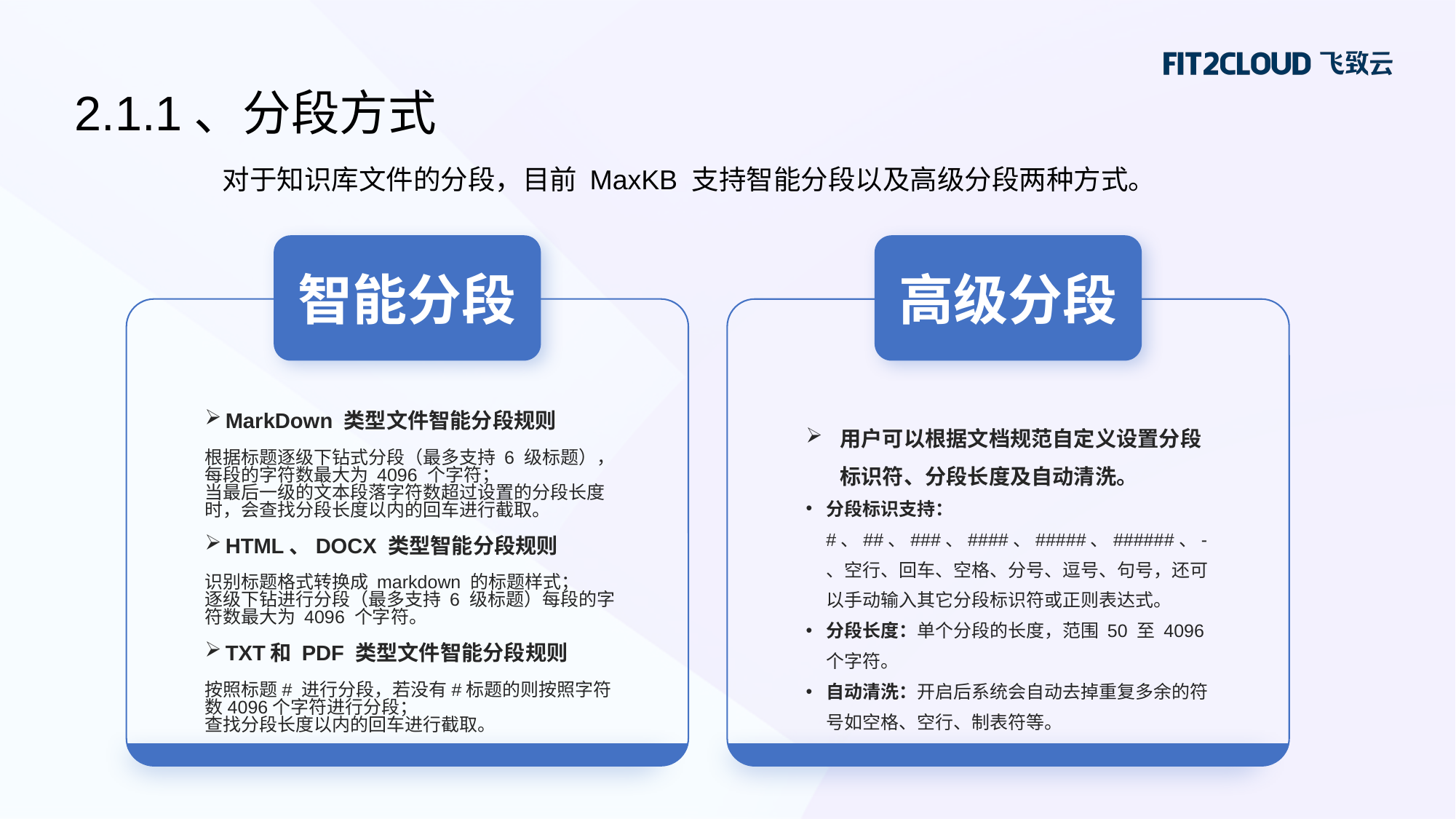

2.1.1、分段方式
对于知识库文件的分段，目前 MaxKB 支持智能分段以及高级分段两种方式。
智能分段
高级分段
MarkDown 类型文件智能分段规则

根据标题逐级下钻式分段（最多支持 6 级标题），每段的字符数最大为 4096 个字符；
当最后一级的文本段落字符数超过设置的分段长度时，会查找分段长度以内的回车进行截取。

HTML、DOCX 类型智能分段规则

识别标题格式转换成 markdown 的标题样式；
逐级下钻进行分段（最多支持 6 级标题）每段的字符数最大为 4096 个字符。

TXT和 PDF 类型文件智能分段规则

按照标题# 进行分段，若没有#标题的则按照字符数4096个字符进行分段；
查找分段长度以内的回车进行截取。

用户可以根据文档规范自定义设置分段标识符、分段长度及自动清洗。
分段标识支持：#、##、###、####、#####、######、-、空行、回车、空格、分号、逗号、句号，还可以手动输入其它分段标识符或正则表达式。
分段长度：单个分段的长度，范围 50 至 4096 个字符。
自动清洗：开启后系统会自动去掉重复多余的符号如空格、空行、制表符等。